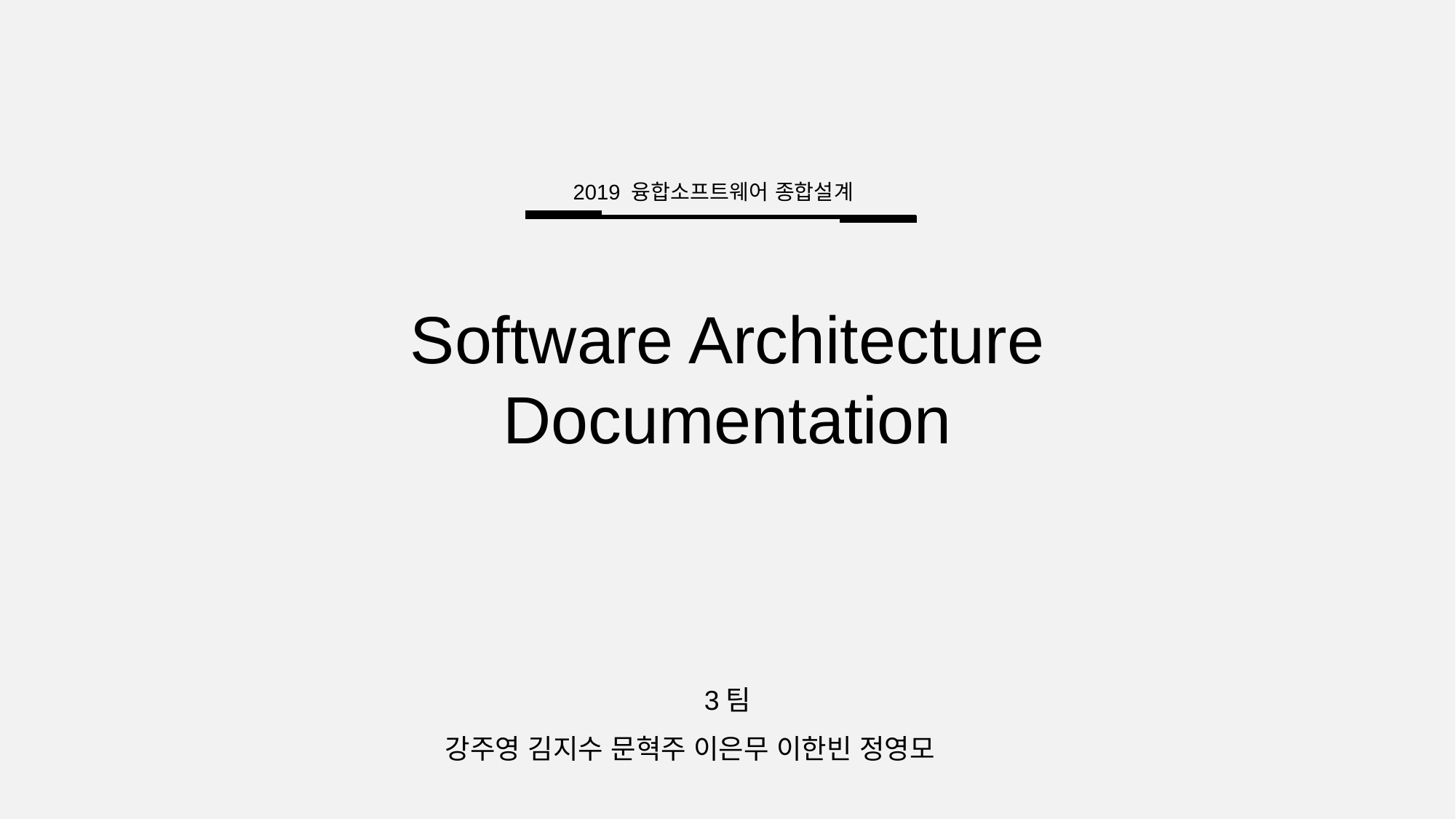

2019 융합소프트웨어 종합설계

Software Architecture Documentation
3팀
강주영 김지수 문혁주 이은무 이한빈 정영모